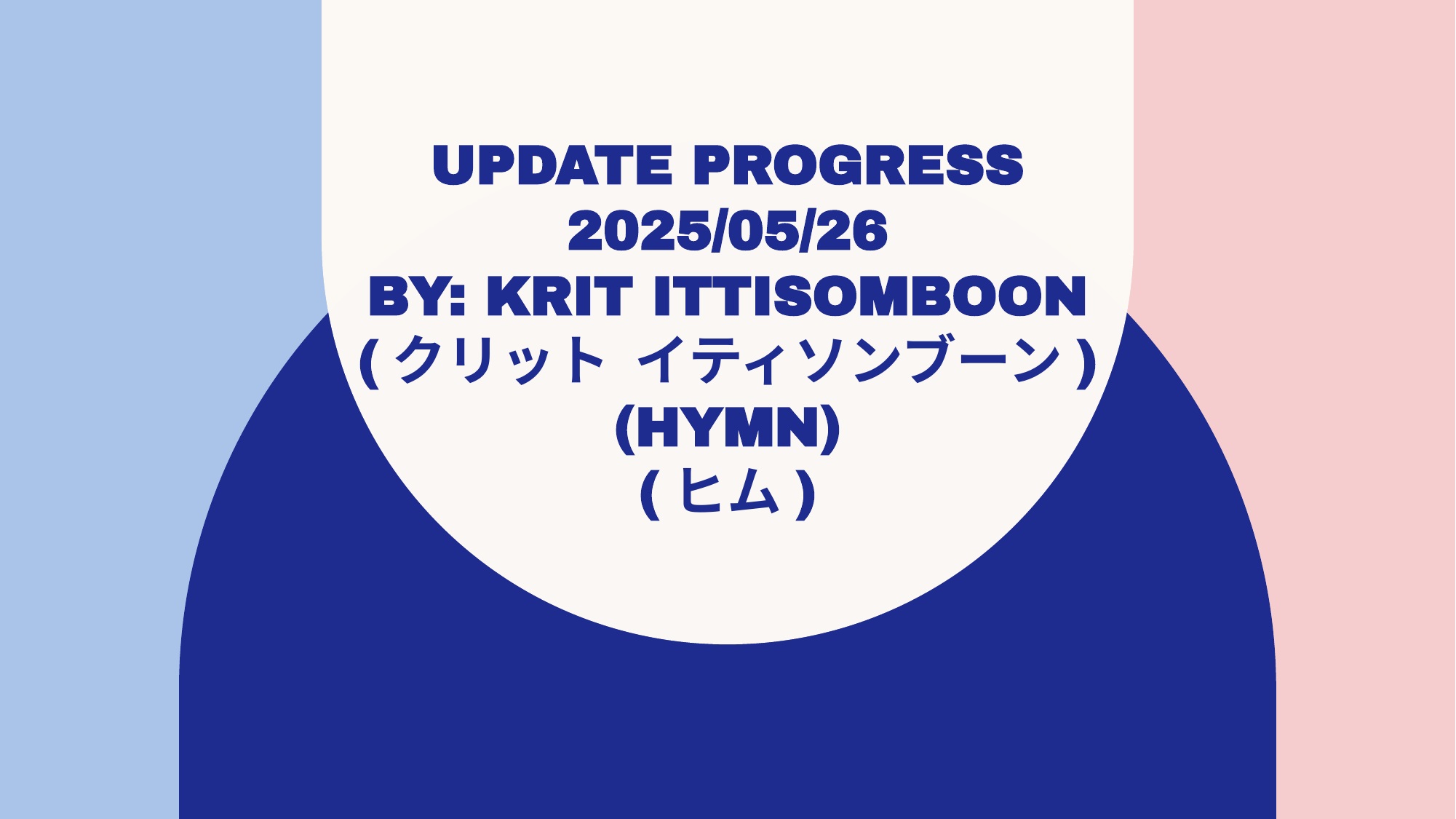

# Update progress 2025/05/26 By: Krit Ittisomboon (クリット  イティソンブーン) (Hymn) (ヒム)